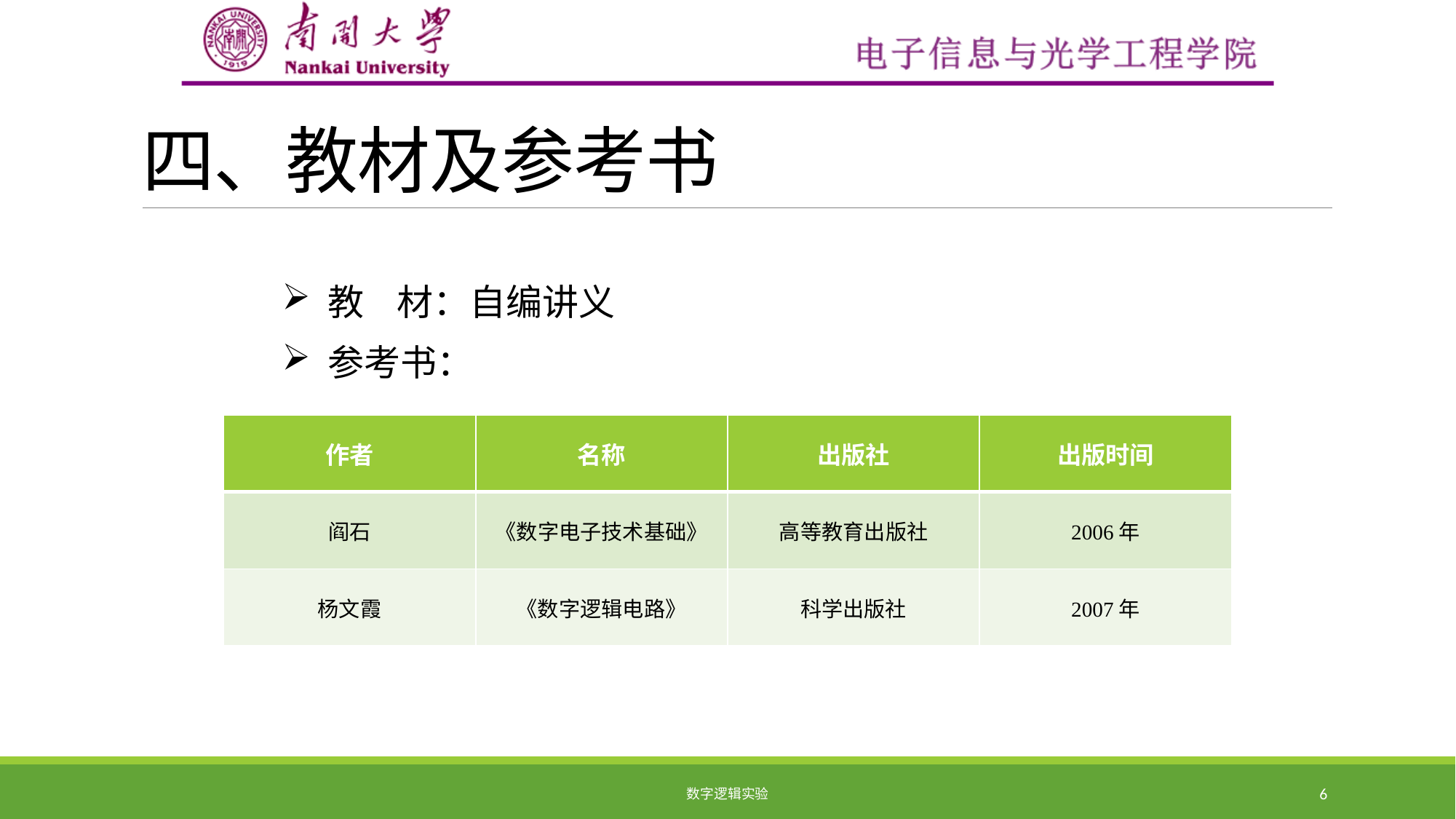

# 四、教材及参考书
 教    材：自编讲义
 参考书：

| 作者 | 名称 | 出版社 | 出版时间 |
| --- | --- | --- | --- |
| 阎石 | 《数字电子技术基础》 | 高等教育出版社 | 2006年 |
| 杨文霞 | 《数字逻辑电路》 | 科学出版社 | 2007年 |
数字逻辑实验
6